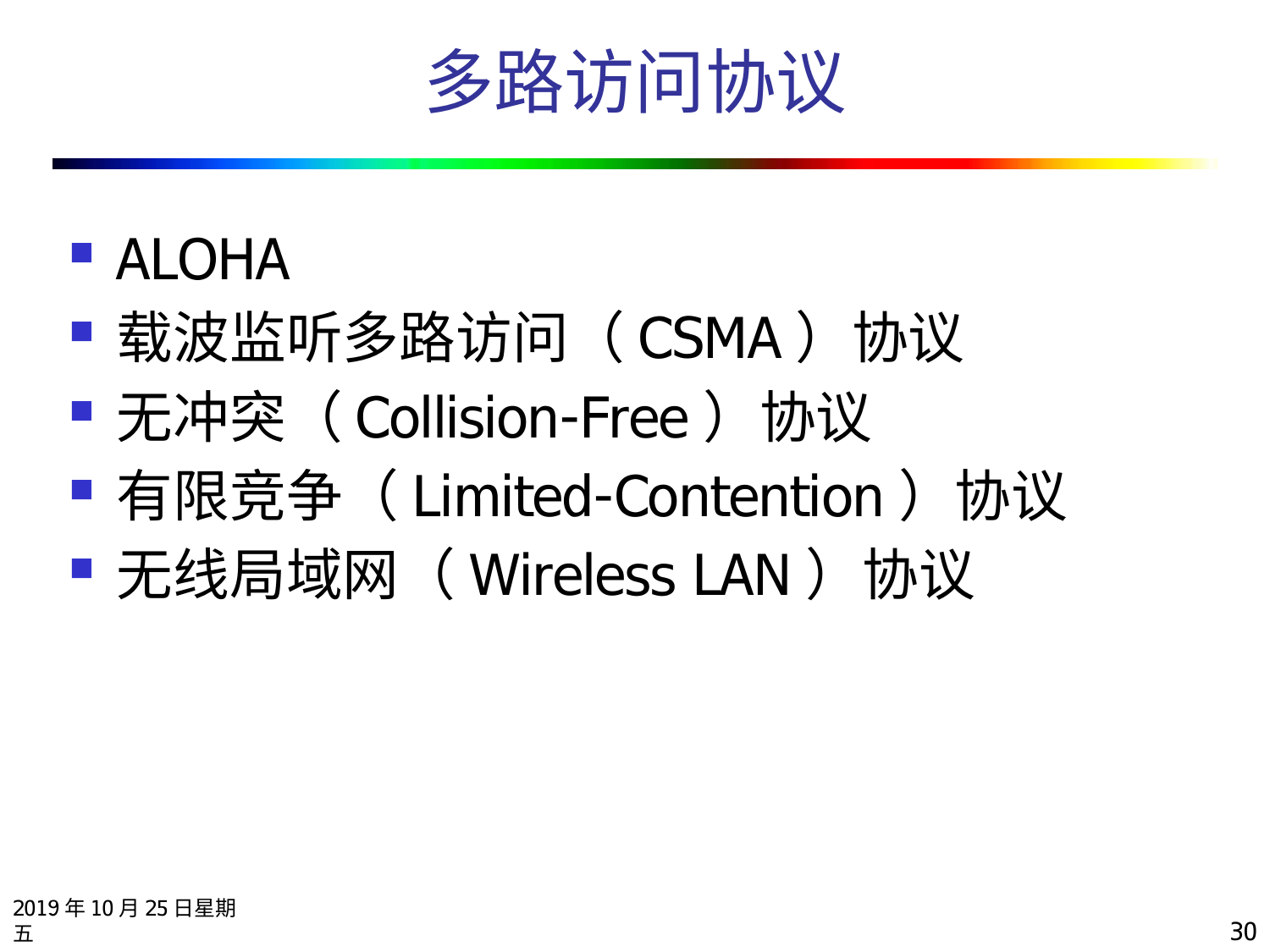

# 多路访问协议
ALOHA
载波监听多路访问（CSMA）协议
无冲突（Collision-Free）协议
有限竞争（Limited-Contention）协议
无线局域网（Wireless LAN）协议
2019年10月25日星期五
30